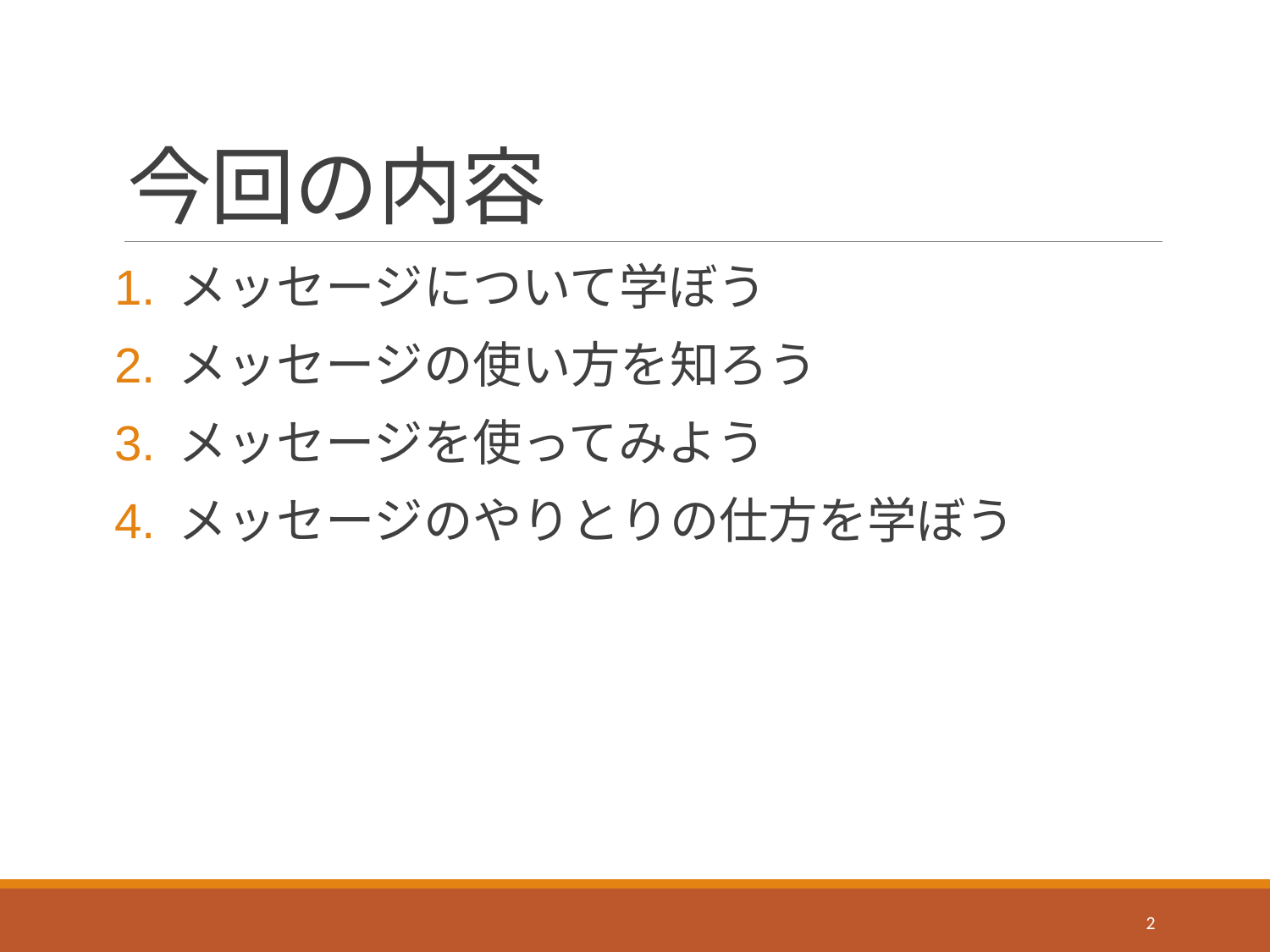

# 今回の内容
メッセージについて学ぼう
メッセージの使い方を知ろう
メッセージを使ってみよう
メッセージのやりとりの仕方を学ぼう

2